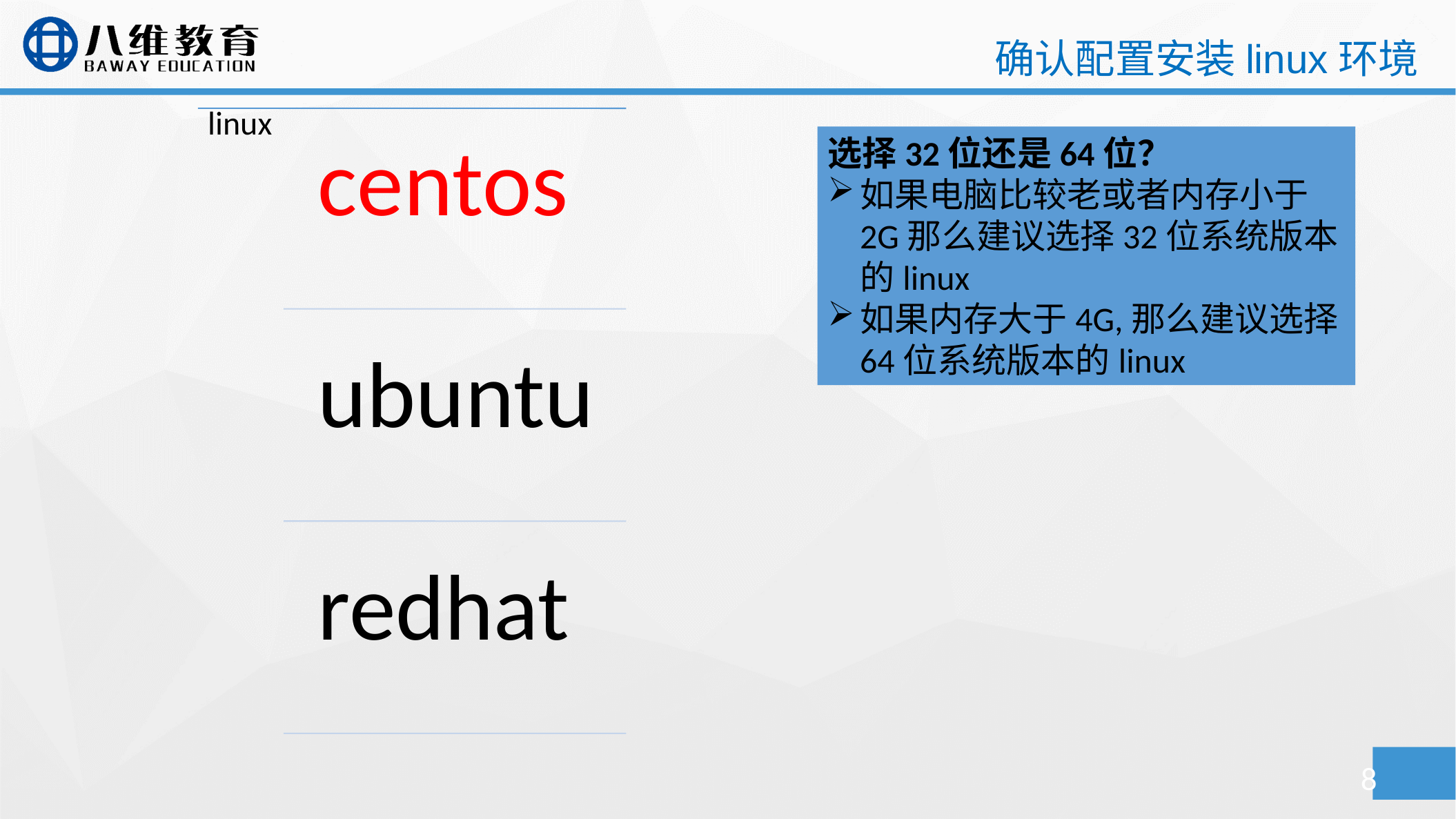

确认配置安装linux环境
linux
centos
ubuntu
redhat
选择32位还是64位？
如果电脑比较老或者内存小于2G那么建议选择32位系统版本的linux
如果内存大于4G,那么建议选择64位系统版本的linux